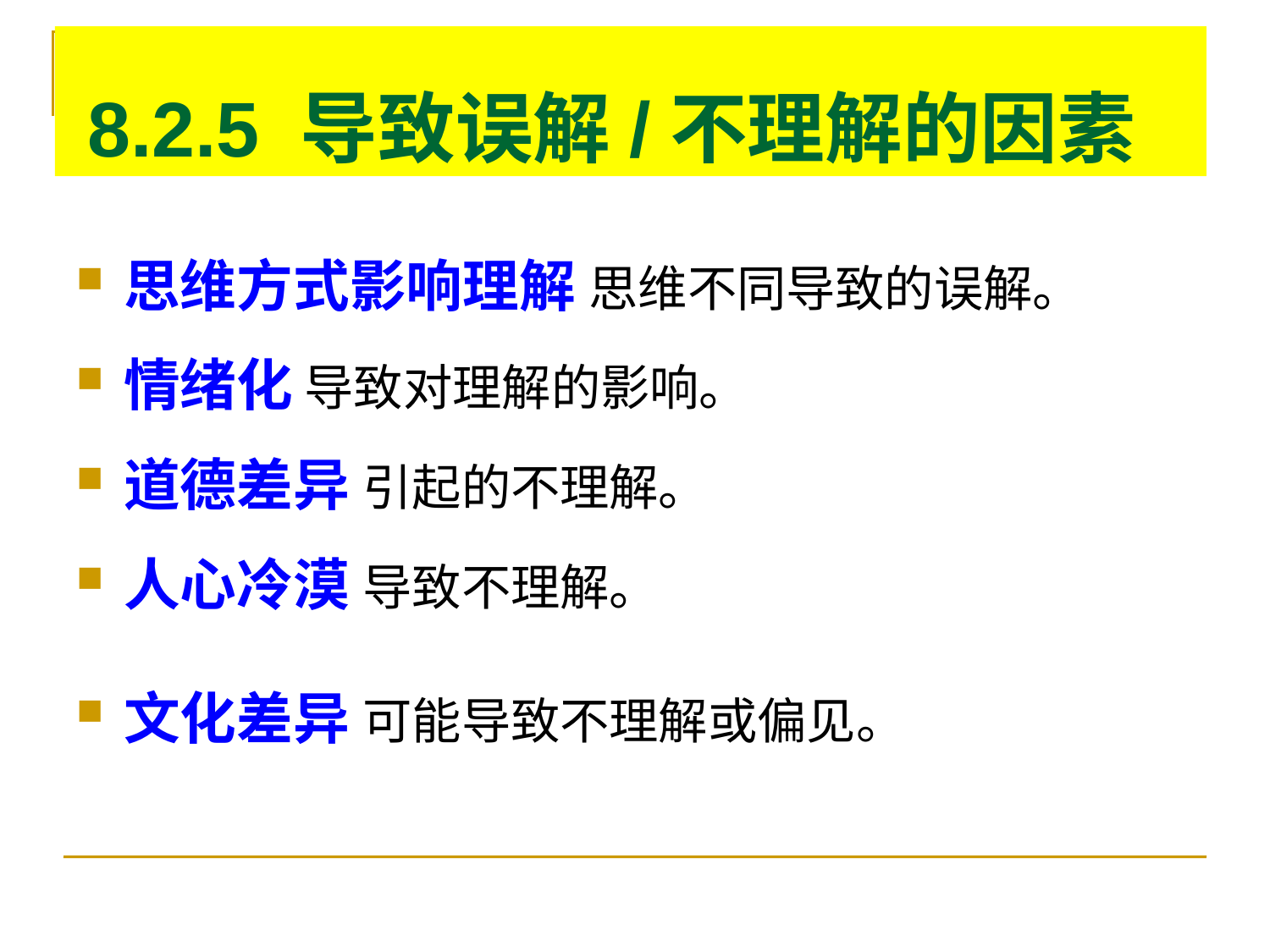

# 8.2.5 导致误解/不理解的因素
思维方式影响理解 思维不同导致的误解。
情绪化 导致对理解的影响。
道德差异 引起的不理解。
人心冷漠 导致不理解。
文化差异 可能导致不理解或偏见。

27